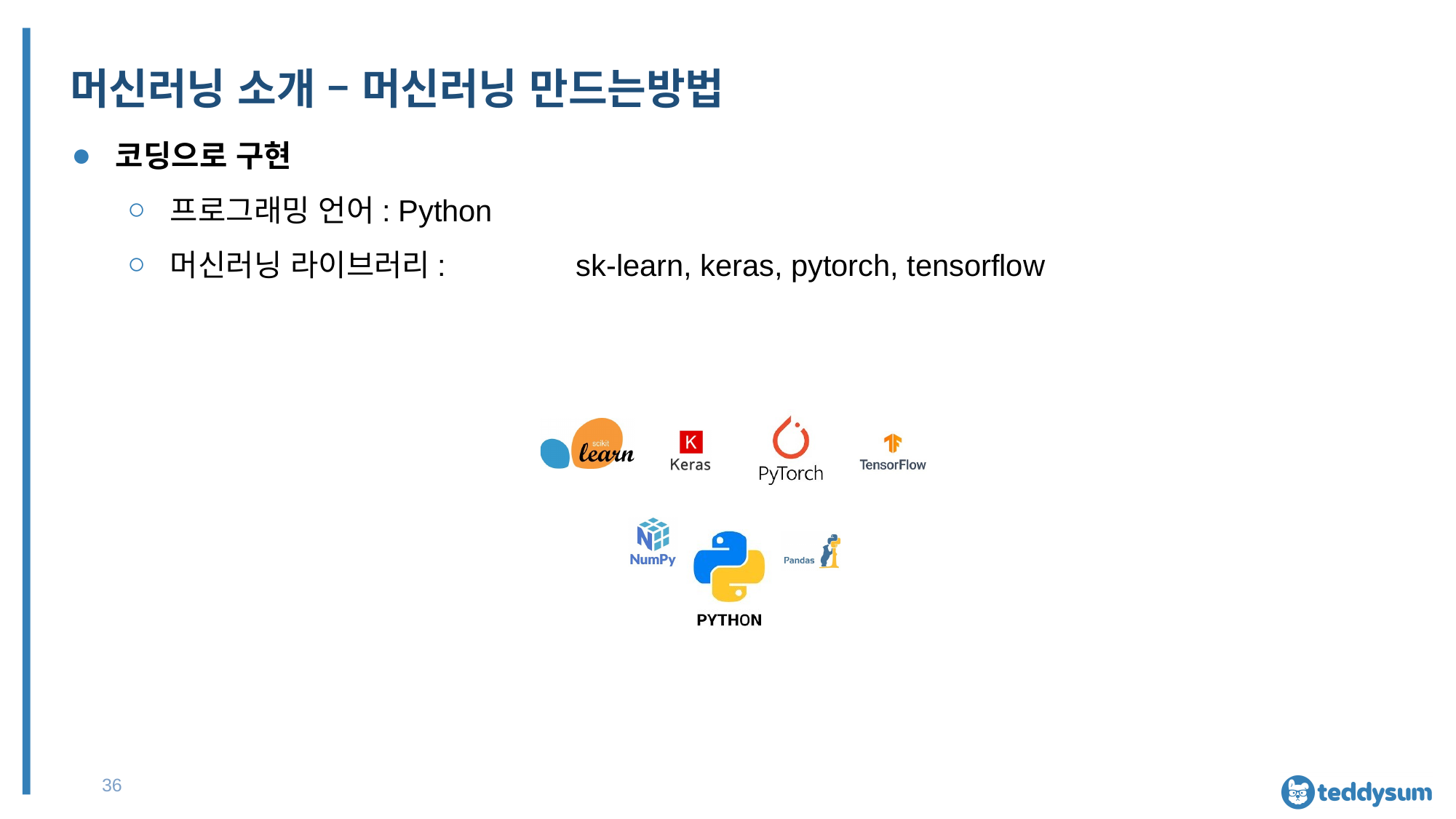

# 머신러닝 소개 – 머신러닝 만드는방법
코딩으로 구현
프로그래밍 언어: Python
머신러닝 라이브러리:	sk-learn, keras, pytorch, tensorflow

36